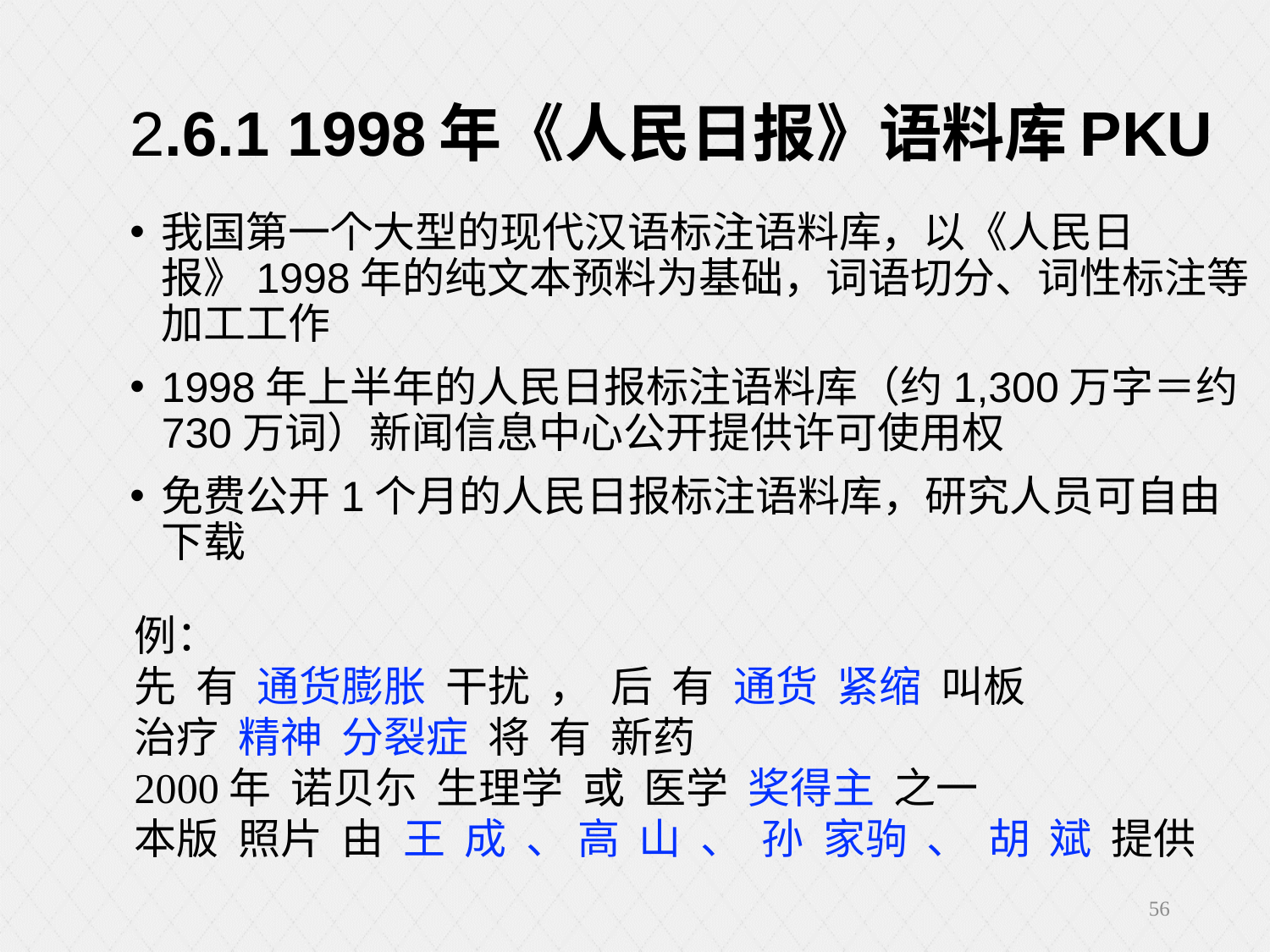

2.6.1 1998年《人民日报》语料库PKU
我国第一个大型的现代汉语标注语料库，以《人民日报》1998年的纯文本预料为基础，词语切分、词性标注等加工工作
1998年上半年的人民日报标注语料库（约1,300万字＝约730万词）新闻信息中心公开提供许可使用权
免费公开1个月的人民日报标注语料库，研究人员可自由下载
例：
先  有  通货膨胀  干扰  ，  后  有  通货  紧缩  叫板
治疗  精神  分裂症  将  有  新药
2000年  诺贝尓  生理学  或  医学  奖得主  之一
本版  照片  由  王  成  、 高  山  、  孙  家驹  、  胡  斌  提供
56